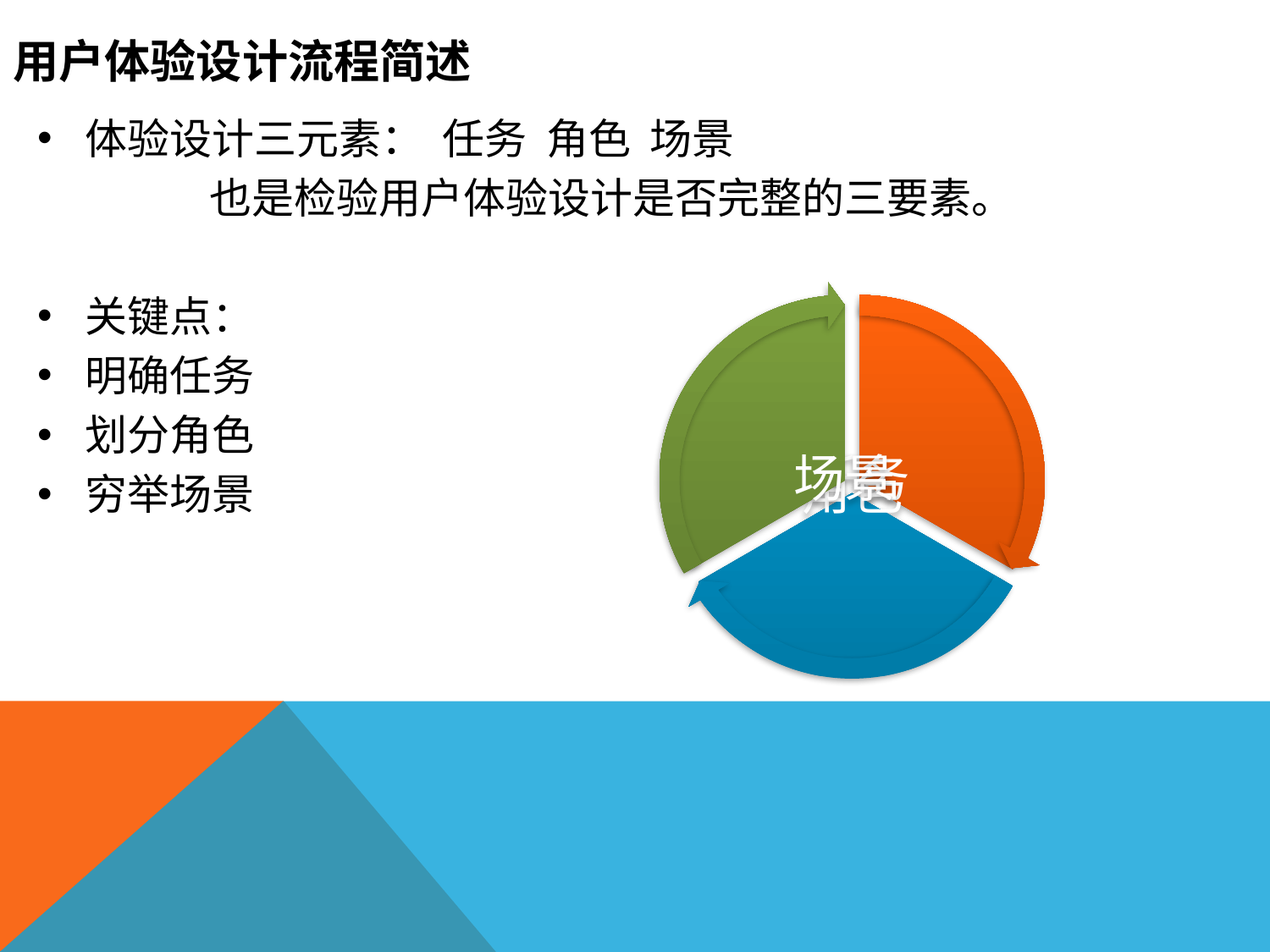

用户体验设计流程简述
体验设计三元素：  任务  角色  场景
                 也是检验用户体验设计是否完整的三要素。

关键点：
明确任务
划分角色
穷举场景

任务
角色
场景